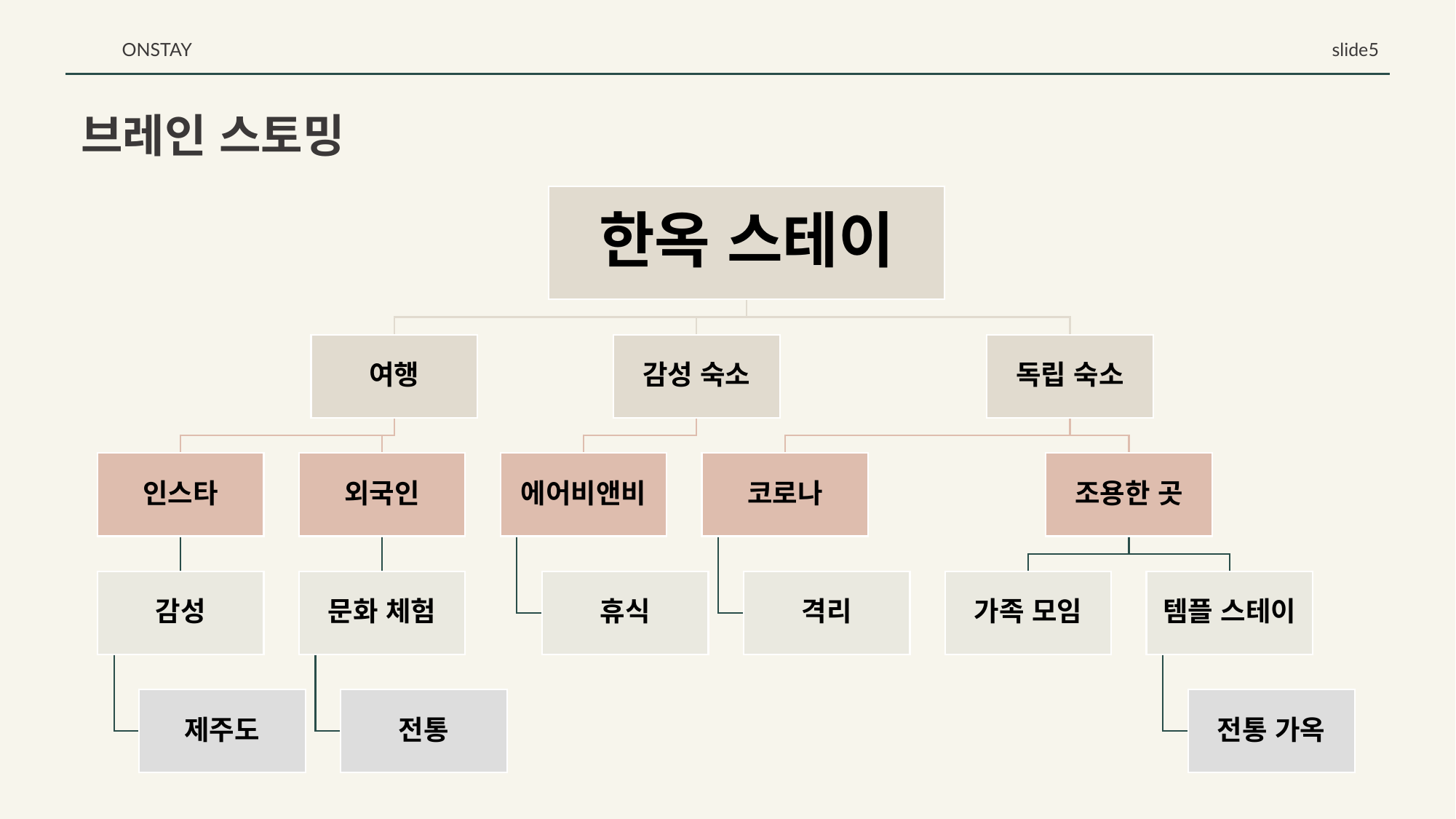

slide5
ONSTAY
브레인 스토밍
한옥 스테이
여행
인스타
감성
제주도
외국인
문화 체험
전통
감성 숙소
에어비앤비
휴식
독립 숙소
코로나
격리
조용한 곳
가족 모임
템플 스테이
전통 가옥